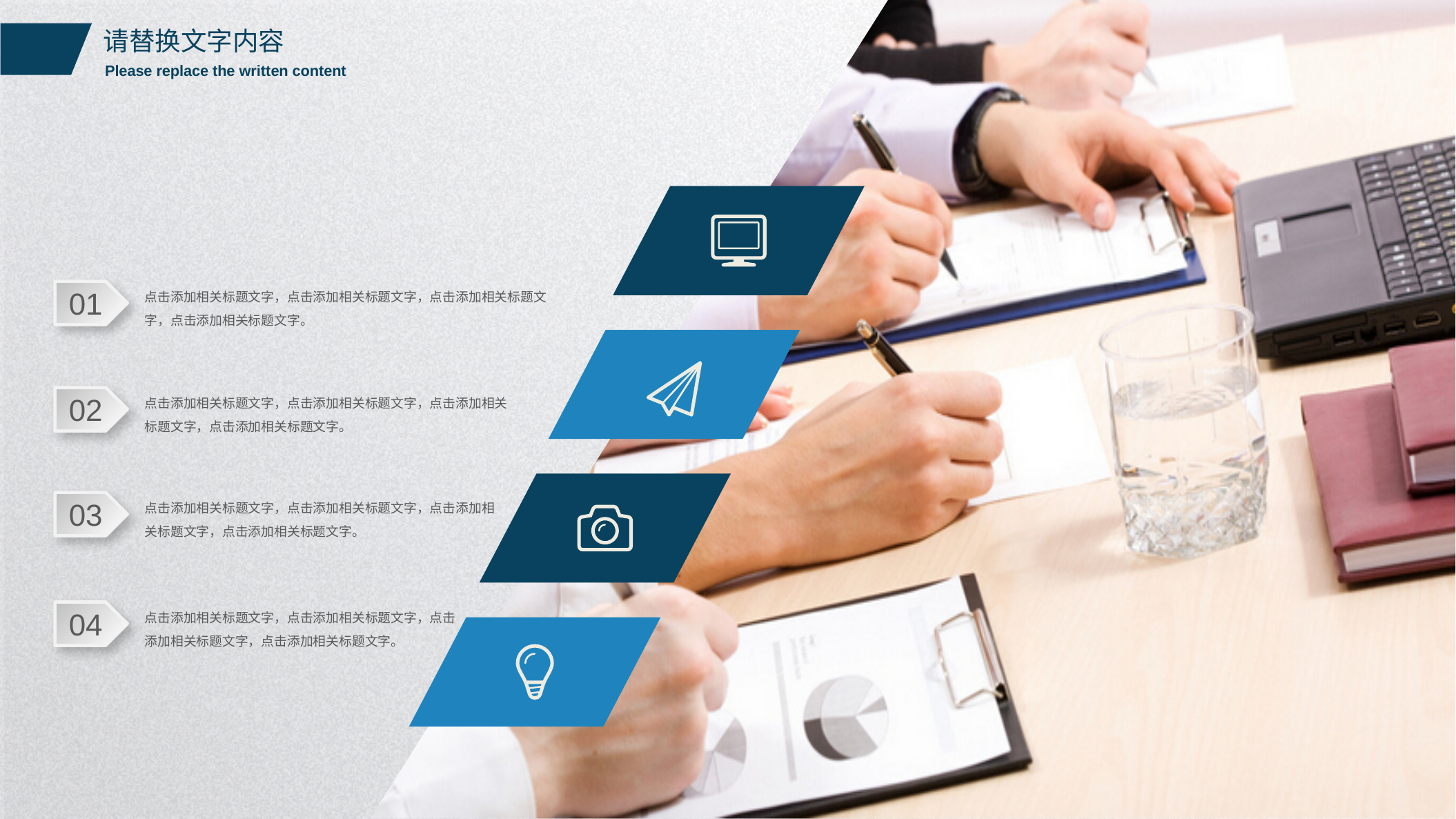

请替换文字内容

Please replace the written content

点击添加相关标题文字，点击添加相关标题文字，点击添加相关标题文字，点击添加相关标题文字。
01

点击添加相关标题文字，点击添加相关标题文字，点击添加相关标题文字，点击添加相关标题文字。
02

点击添加相关标题文字，点击添加相关标题文字，点击添加相关标题文字，点击添加相关标题文字。
03

点击添加相关标题文字，点击添加相关标题文字，点击添加相关标题文字，点击添加相关标题文字。
04